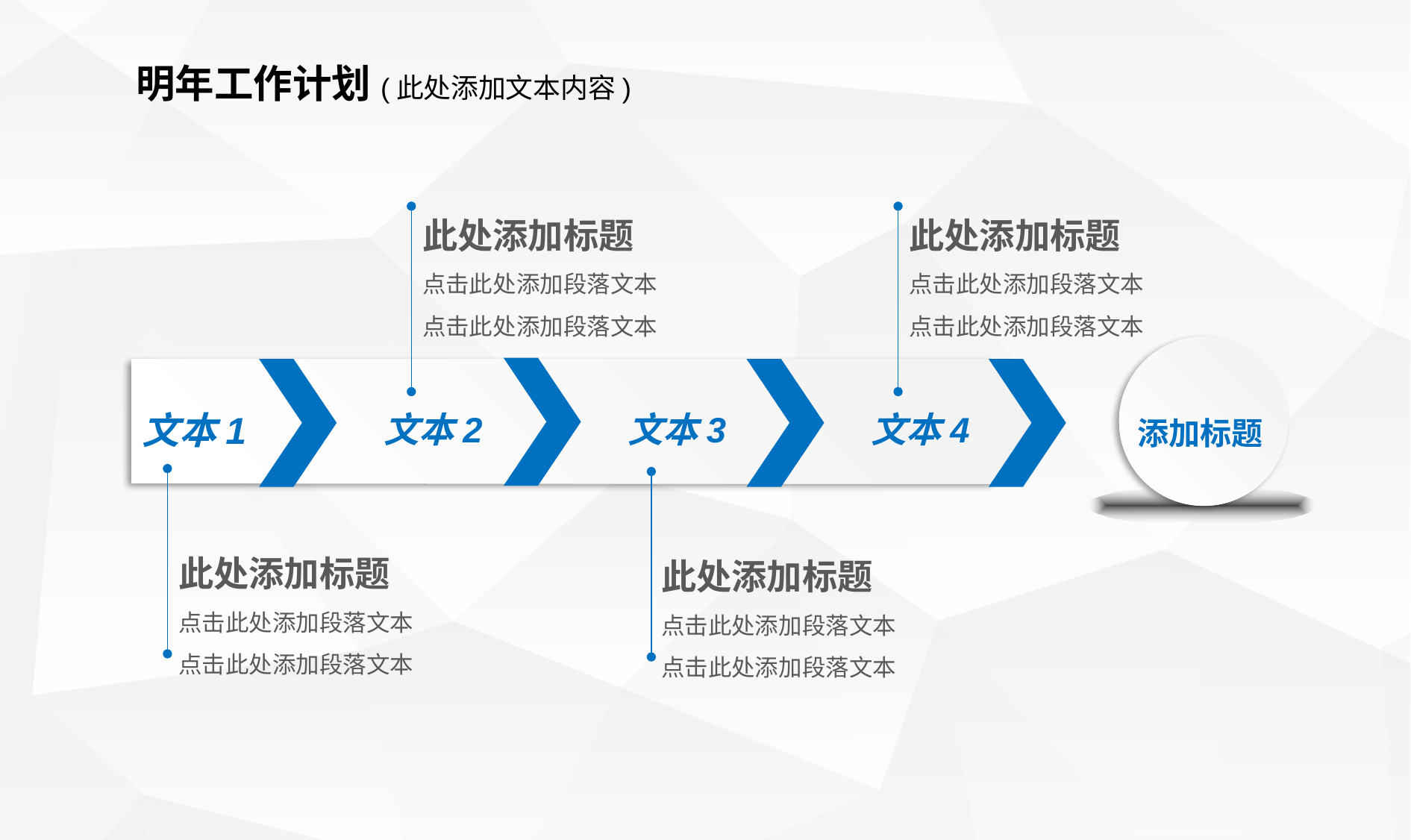

明年工作计划(此处添加文本内容)
此处添加标题
点击此处添加段落文本
点击此处添加段落文本
此处添加标题
点击此处添加段落文本
点击此处添加段落文本

添加标题
文本1
文本2
文本3
文本4
此处添加标题
点击此处添加段落文本
点击此处添加段落文本
此处添加标题
点击此处添加段落文本
点击此处添加段落文本